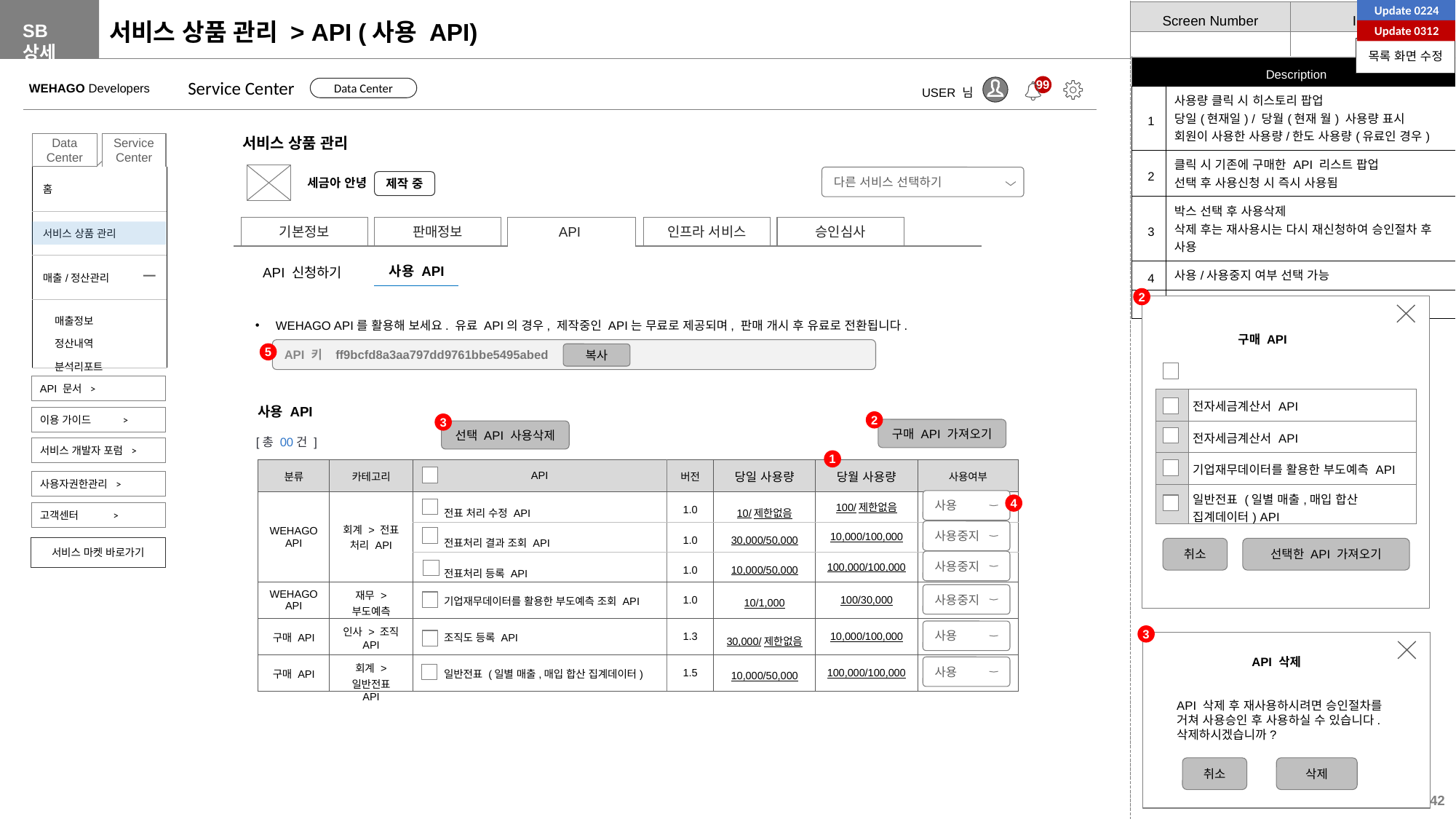

Update 0224
# 서비스 상품 관리 > API (사용 API)
Update 0312
목록 화면 수정
| Description |  |
| --- | --- |
| 1 | 사용량 클릭 시 히스토리 팝업 당일(현재일) / 당월(현재 월) 사용량 표시 회원이 사용한 사용량/한도 사용량(유료인 경우) |
| 2 | 클릭 시 기존에 구매한 API 리스트 팝업 선택 후 사용신청 시 즉시 사용됨 |
| 3 | 박스 선택 후 사용삭제 삭제 후는 재사용시는 다시 재신청하여 승인절차 후 사용 |
| 4 | 사용/사용중지 여부 선택 가능 |
| 5 | 기본정보에서 발급된 API 키 노출 |
Service Center
WEHAGO Developers
99

Data Center
USER 님

서비스 상품 관리
Service Center
Data Center

| 홈 |
| --- |
| 서비스 상품 관리 |
| 매출/정산관리 |
| 매출정보 정산내역 분석리포트 |
다른 서비스 선택하기

세금아 안녕
제작 중
기본정보
API
인프라 서비스
승인심사
판매정보

사용 API
API 신청하기

2

WEHAGO API를 활용해 보세요. 유료 API의 경우, 제작중인 API는 무료로 제공되며, 판매 개시 후 유료로 전환됩니다.
구매 API
API 키   ff9bcfd8a3aa797dd9761bbe5495abed
5
복사

API 문서  >
|  | 전자세금계산서 API |
| --- | --- |
|  | 전자세금계산서 API |
|  | 기업재무데이터를 활용한 부도예측 API |
|  | 일반전표 (일별 매출,매입 합산 집계데이터) API |
사용 API

이용 가이드          >
2
3
구매 API 가져오기
선택 API 사용삭제

[총 00건 ]
서비스 개발자 포럼  >
1
| 분류 | 카테고리 | API | 버전 | 당일 사용량 | 당월 사용량 | 사용여부 |
| --- | --- | --- | --- | --- | --- | --- |
| WEHAGO API | 회계 > 전표 처리 API | 전표 처리 수정 API | 1.0 | 10/제한없음 | 100/제한없음 |  |
|  |  | 전표처리 결과 조회 API | 1.0 | 30,000/50,000 | 10,000/100,000 |  |
|  |  | 전표처리 등록 API | 1.0 | 10,000/50,000 | 100,000/100,000 |  |
| WEHAGO API | 재무 > 부도예측 API | 기업재무데이터를 활용한 부도예측 조회 API | 1.0 | 10/1,000 | 100/30,000 |  |
| 구매 API | 인사 > 조직 API | 조직도 등록 API | 1.3 | 30,000/제한없음 | 10,000/100,000 |  |
| 구매 API | 회계 > 일반전표 API | 일반전표 (일별 매출,매입 합산 집계데이터) | 1.5 | 10,000/50,000 | 100,000/100,000 |  |

사용자권한관리  >
4

사용

고객센터           >
사용중지

서비스 마켓 바로가기
취소
선택한 API 가져오기
사용중지

사용중지

3
사용

API 삭제
사용

API 삭제 후 재사용하시려면 승인절차를 거쳐 사용승인 후 사용하실 수 있습니다.
삭제하시겠습니까?
취소
삭제